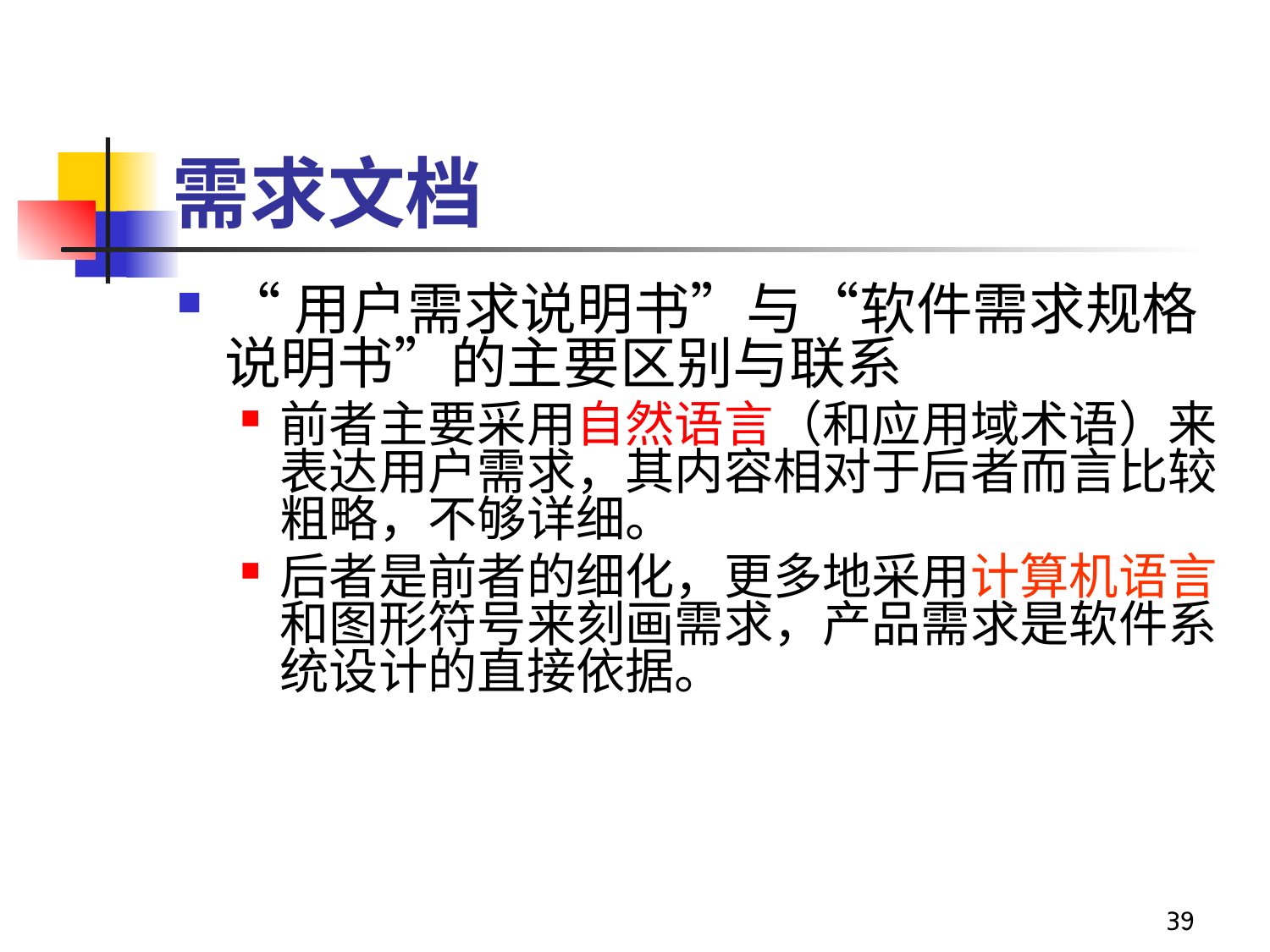

# 需求文档
“用户需求说明书”与“软件需求规格说明书”的主要区别与联系
前者主要采用自然语言（和应用域术语）来表达用户需求，其内容相对于后者而言比较粗略，不够详细。
后者是前者的细化，更多地采用计算机语言和图形符号来刻画需求，产品需求是软件系统设计的直接依据。
39